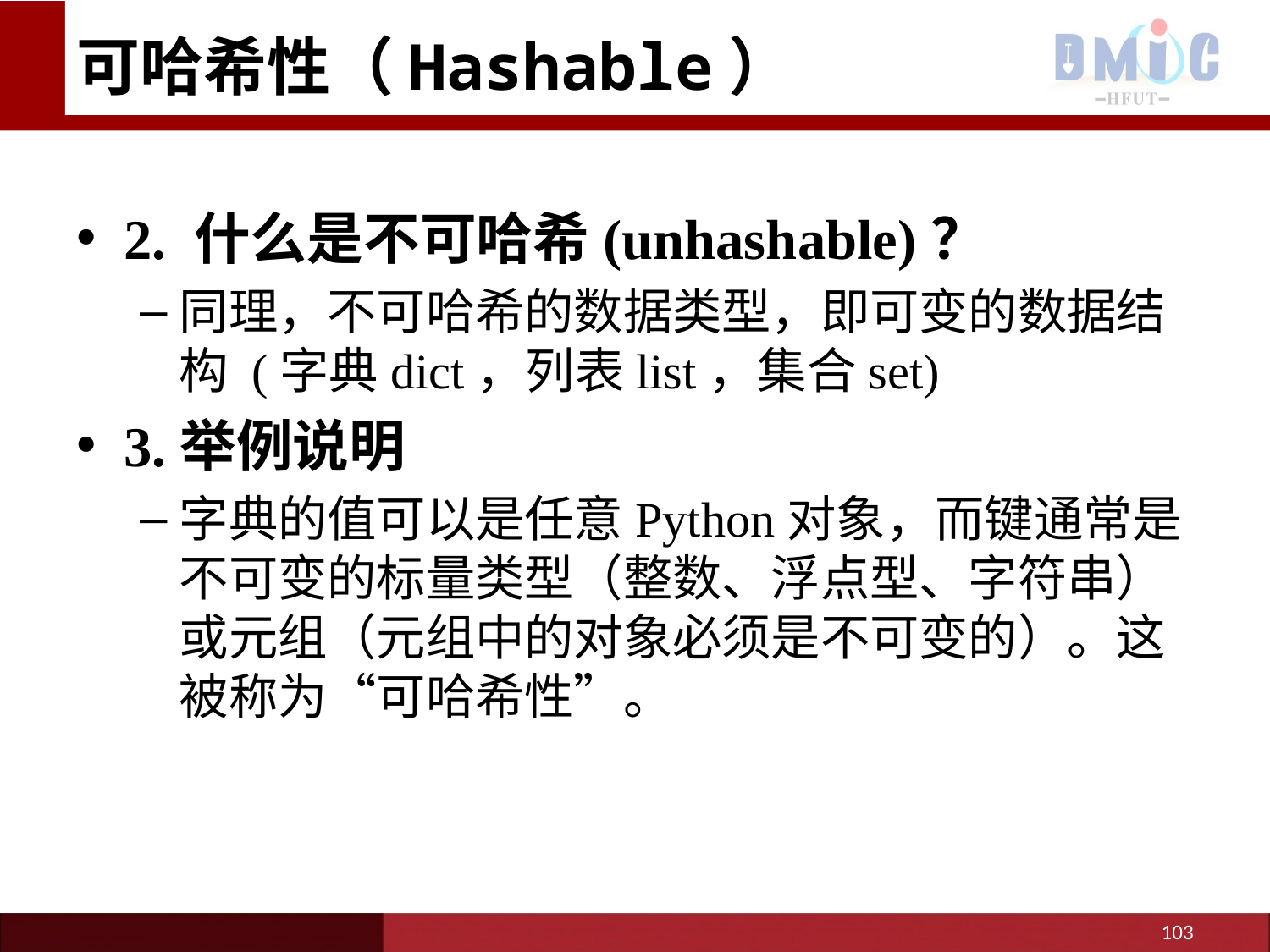

# 可哈希性（Hashable）
2. 什么是不可哈希(unhashable)？
同理，不可哈希的数据类型，即可变的数据结构 (字典dict，列表list，集合set)
3.举例说明
字典的值可以是任意Python对象，而键通常是不可变的标量类型（整数、浮点型、字符串）或元组（元组中的对象必须是不可变的）。这被称为“可哈希性”。

103